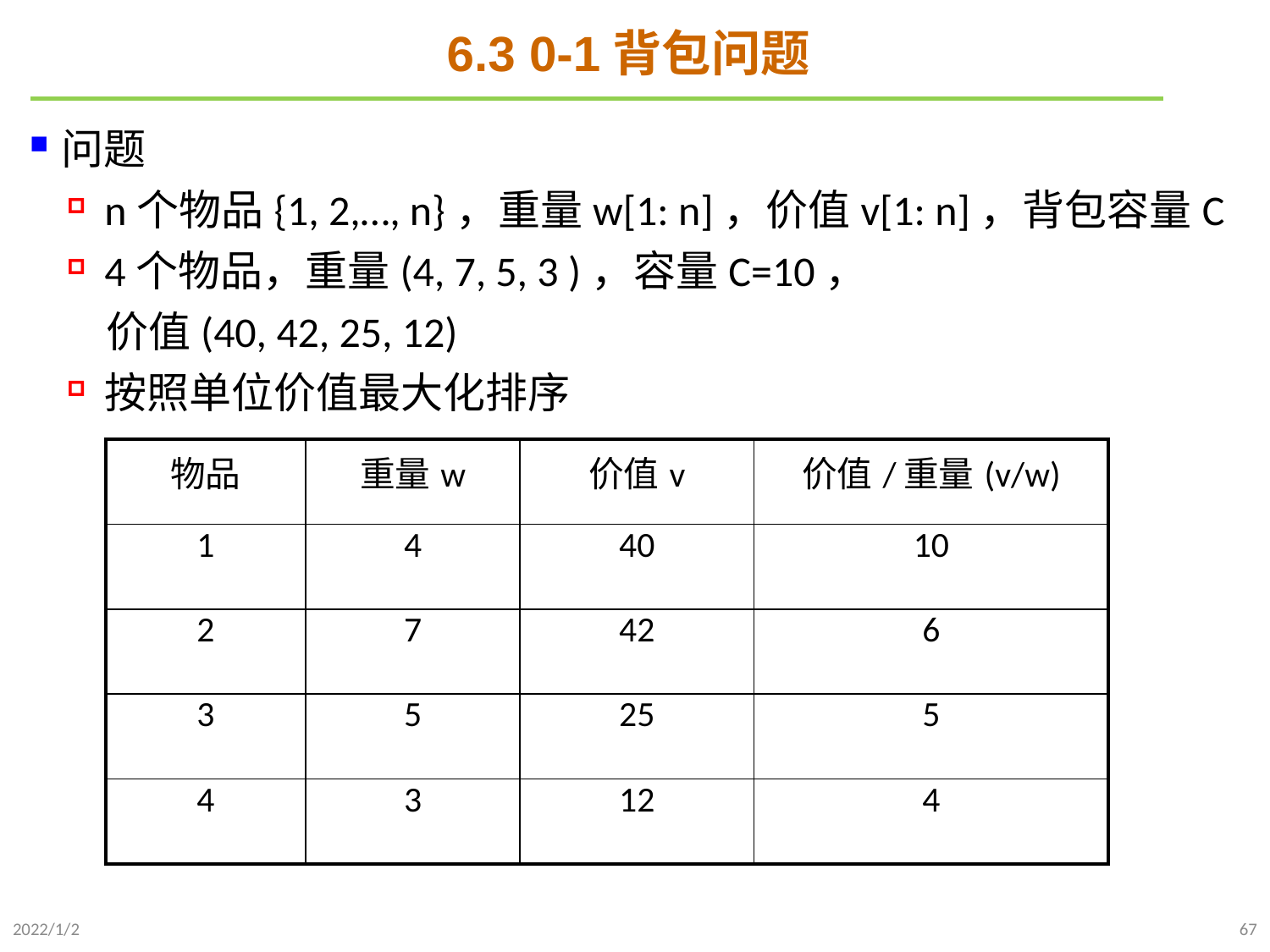

# 6.3 0-1背包问题
问题
n个物品{1, 2,…, n}，重量w[1: n]，价值v[1: n]，背包容量C
4个物品，重量(4, 7, 5, 3 )，容量C=10，
   价值(40, 42, 25, 12)
按照单位价值最大化排序
| 物品 | 重量w | 价值v | 价值/重量(v/w) |
| --- | --- | --- | --- |
| 1 | 4 | 40 | 10 |
| 2 | 7 | 42 | 6 |
| 3 | 5 | 25 | 5 |
| 4 | 3 | 12 | 4 |

2022/1/2
67